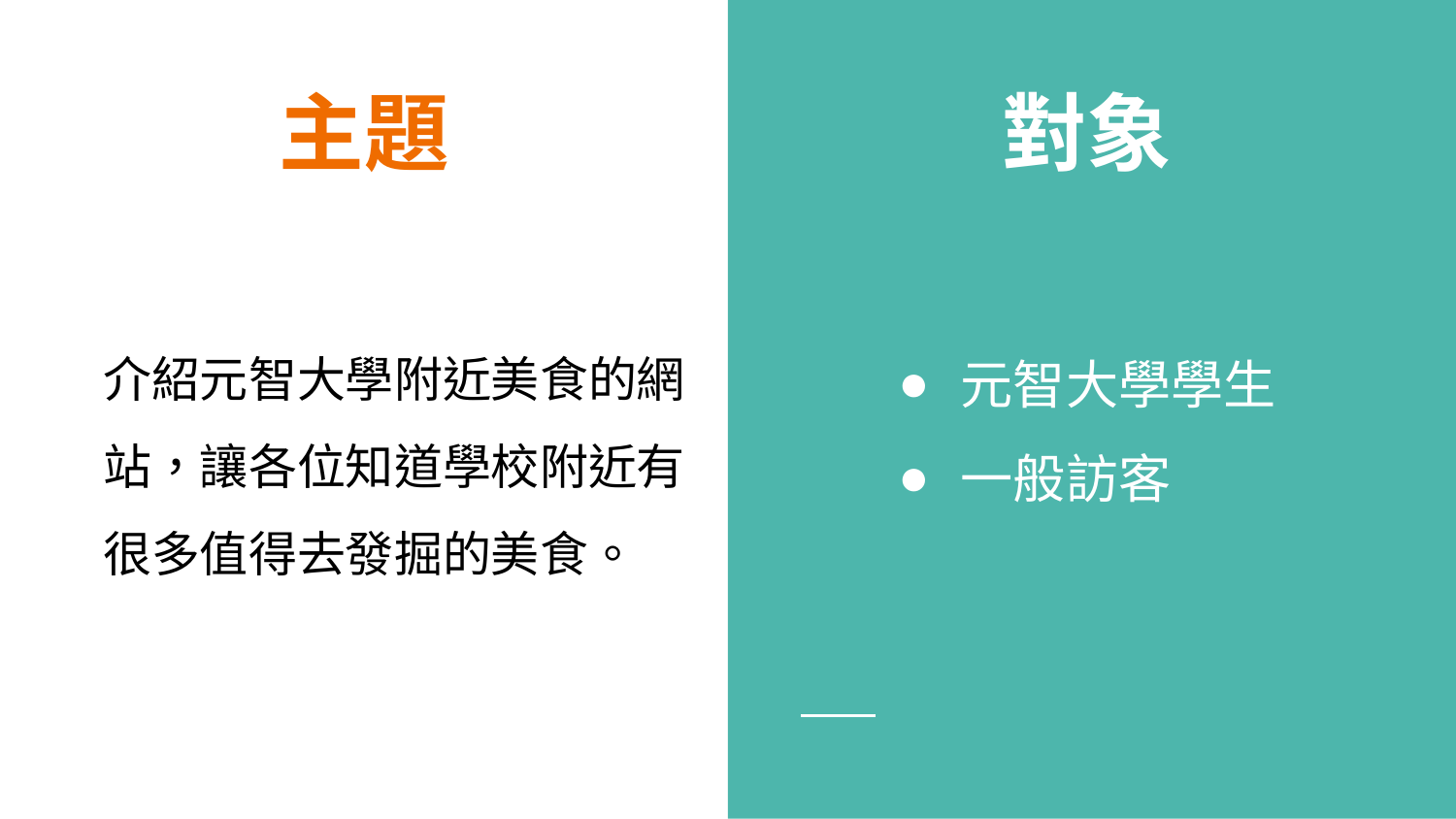

# 主題
對象
介紹元智大學附近美食的網站，讓各位知道學校附近有很多值得去發掘的美食。
元智大學學生
一般訪客